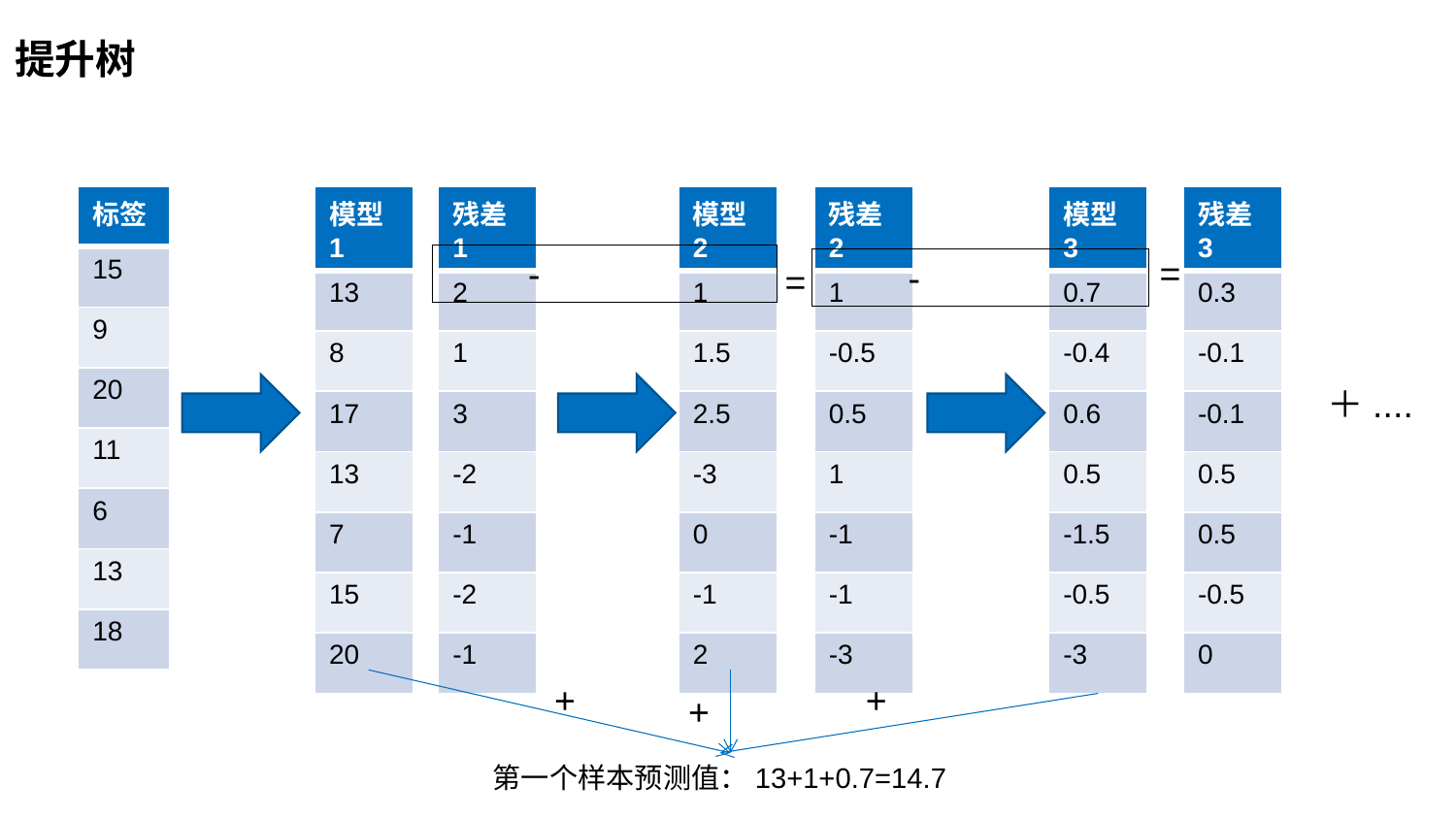

提升树
| 标签 |
| --- |
| 15 |
| 9 |
| 20 |
| 11 |
| 6 |
| 13 |
| 18 |
| 模型1 |
| --- |
| 13 |
| 8 |
| 17 |
| 13 |
| 7 |
| 15 |
| 20 |
| 残差1 |
| --- |
| 2 |
| 1 |
| 3 |
| -2 |
| -1 |
| -2 |
| -1 |
| 模型2 |
| --- |
| 1 |
| 1.5 |
| 2.5 |
| -3 |
| 0 |
| -1 |
| 2 |
| 残差2 |
| --- |
| 1 |
| -0.5 |
| 0.5 |
| 1 |
| -1 |
| -1 |
| -3 |
| 模型3 |
| --- |
| 0.7 |
| -0.4 |
| 0.6 |
| 0.5 |
| -1.5 |
| -0.5 |
| -3 |
| 残差3 |
| --- |
| 0.3 |
| -0.1 |
| -0.1 |
| 0.5 |
| 0.5 |
| -0.5 |
| 0 |
=
        -
        -
=

＋....
+
+
+
第一个样本预测值：13+1+0.7=14.7